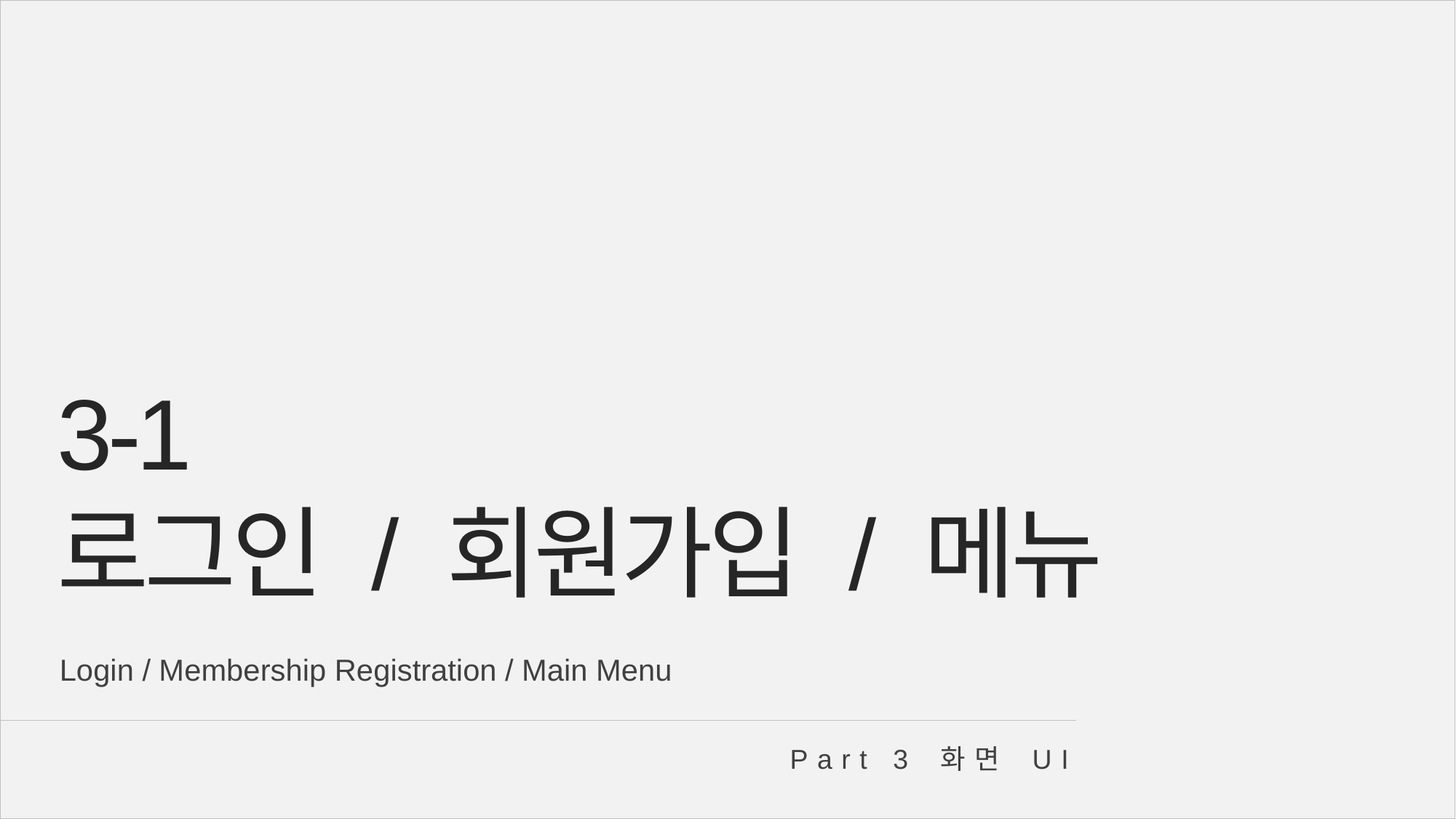

3-1
로그인 / 회원가입 / 메뉴
Login / Membership Registration / Main Menu
Part 3 화면 UI